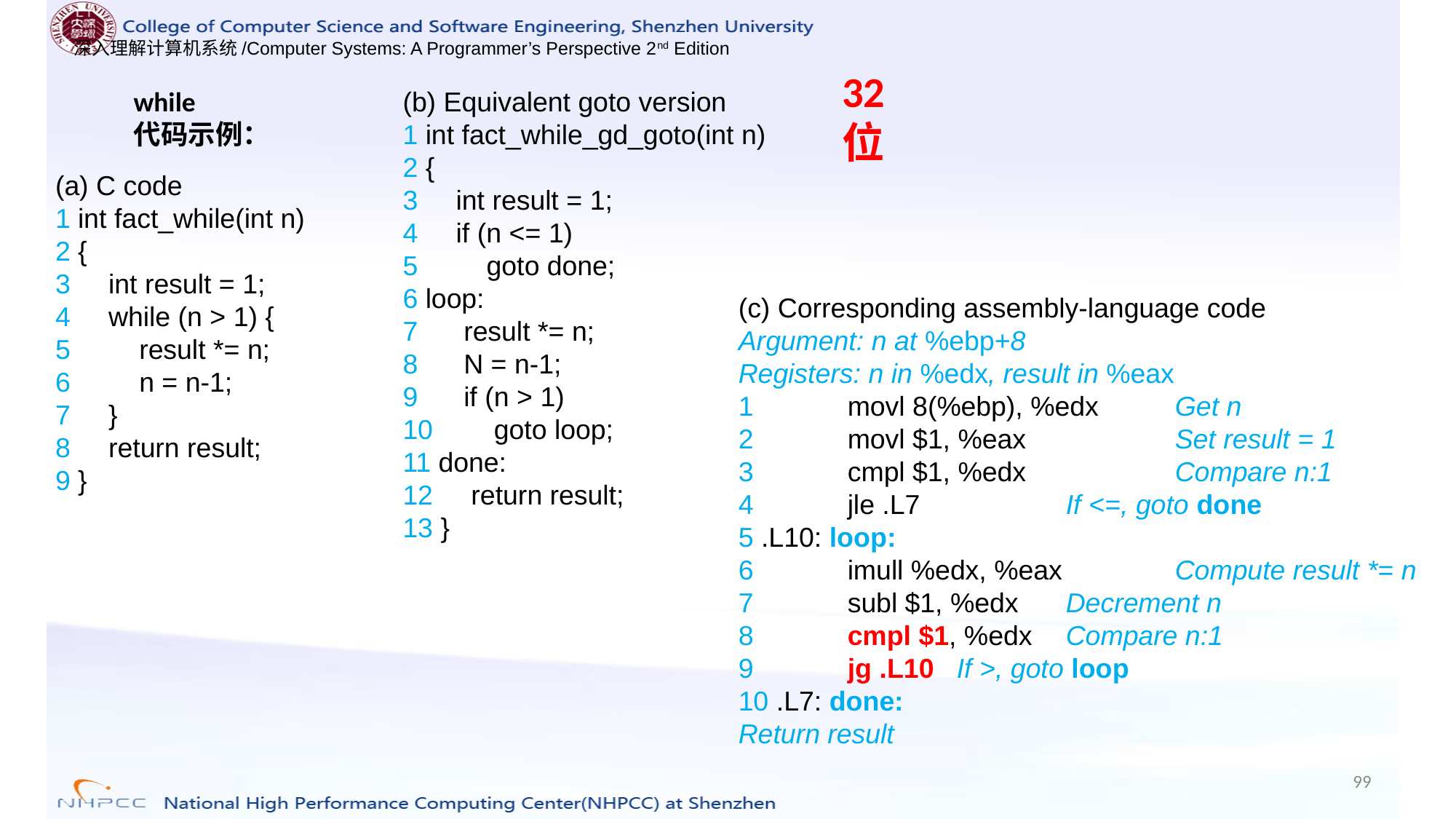

32位
while
代码示例：
(b) Equivalent goto version
1 int fact_while_gd_goto(int n)
2 {
3     int result = 1;
4     if (n <= 1)
5         goto done;
6 loop:
7      result *= n;
8      N = n-1;
9      if (n > 1)
10        goto loop;
11 done:
12     return result;
13 }
(a) C code
1 int fact_while(int n)
2 {
3     int result = 1;
4     while (n > 1) {
5         result *= n;
6         n = n-1;
7     }
8     return result;
9 }
(c) Corresponding assembly-language code
Argument: n at %ebp+8
Registers: n in %edx, result in %eax
1 	movl 8(%ebp), %edx 	Get n
2 	movl $1, %eax 		Set result = 1
3 	cmpl $1, %edx 		Compare n:1
4 	jle .L7 		If <=, goto done
5 .L10: loop:
6 	imull %edx, %eax 	Compute result *= n
7 	subl $1, %edx 	Decrement n
8 	cmpl $1, %edx 	Compare n:1
9 	jg .L10 	If >, goto loop
10 .L7: done:
Return result
99